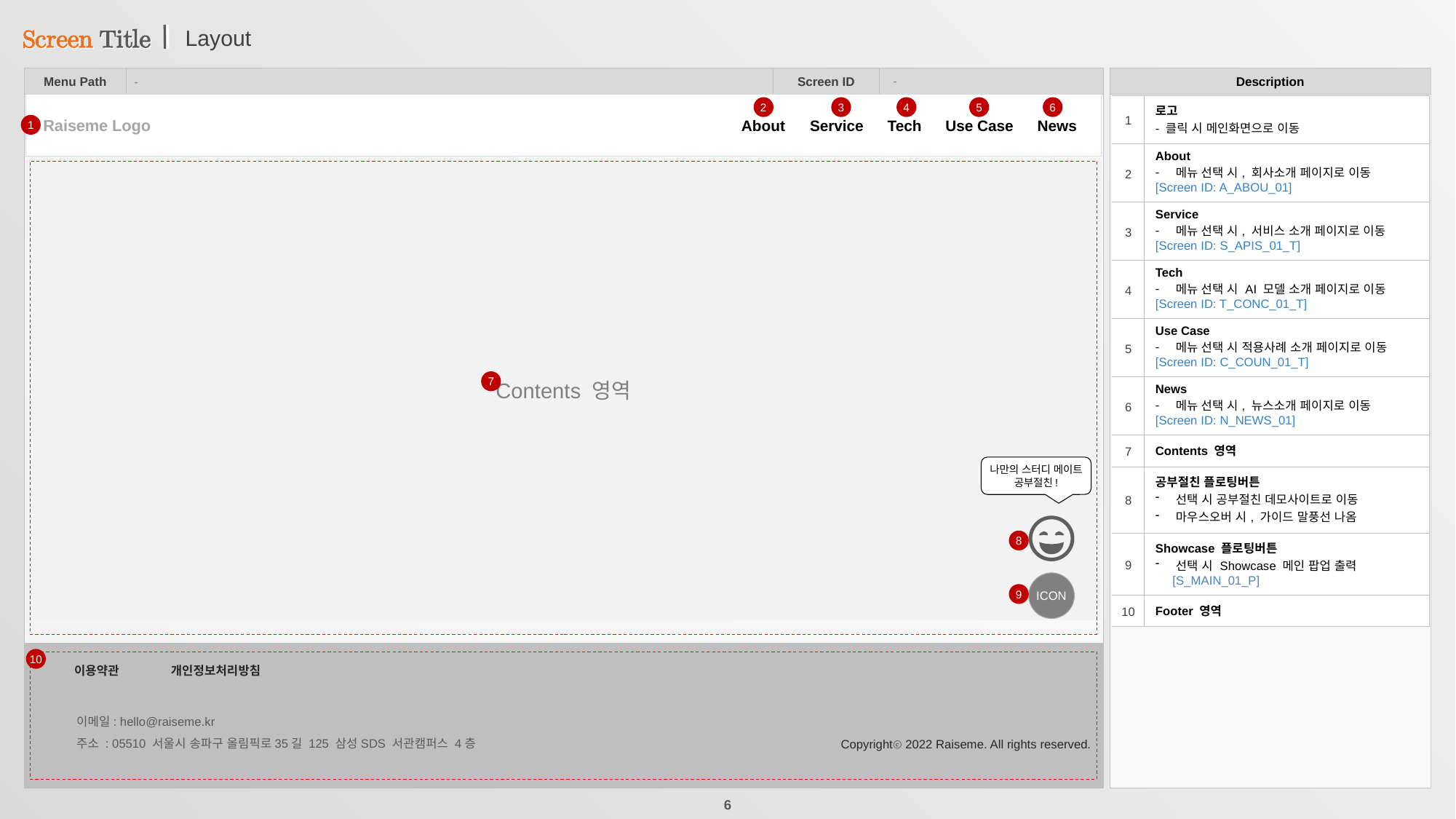

# Layout
-
-

| 1 | 로고 - 클릭 시 메인화면으로 이동 |
| --- | --- |
| 2 | About 메뉴 선택 시, 회사소개 페이지로 이동 [Screen ID: A\_ABOU\_01] |
| 3 | Service 메뉴 선택 시, 서비스 소개 페이지로 이동 [Screen ID: S\_APIS\_01\_T] |
| 4 | Tech 메뉴 선택 시 AI 모델 소개 페이지로 이동 [Screen ID: T\_CONC\_01\_T] |
| 5 | Use Case 메뉴 선택 시 적용사례 소개 페이지로 이동 [Screen ID: C\_COUN\_01\_T] |
| 6 | News 메뉴 선택 시, 뉴스소개 페이지로 이동 [Screen ID: N\_NEWS\_01] |
| 7 | Contents 영역 |
| 8 | 공부절친 플로팅버튼 선택 시 공부절친 데모사이트로 이동 마우스오버 시, 가이드 말풍선 나옴 |
| 9 | Showcase 플로팅버튼 선택 시 Showcase 메인 팝업 출력 [S\_MAIN\_01\_P] |
| 10 | Footer 영역 |
2
3
4
5
6
About
Service
Tech
Use Case
News
Raiseme Logo
1
Contents 영역

7
나만의 스터디 메이트
공부절친!

8
ICON
9

이용약관
개인정보처리방침
이메일: hello@raiseme.kr
주소 : 05510 서울시 송파구 올림픽로35길 125 삼성SDS 서관캠퍼스 4층
Copyrightⓒ 2022 Raiseme. All rights reserved.
10